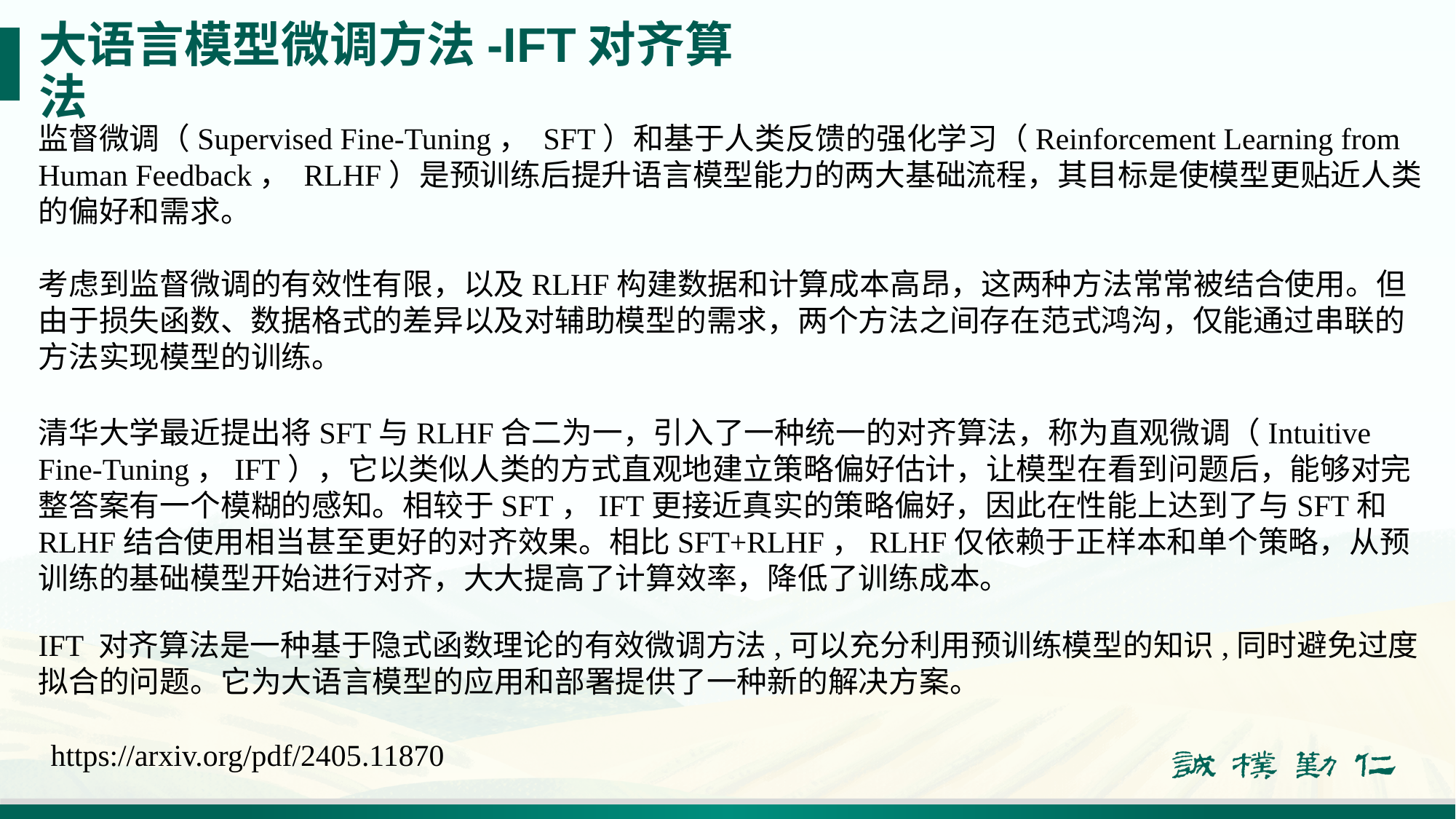

# 大语言模型微调方法-IFT对齐算法
监督微调（Supervised Fine-Tuning， SFT）和基于人类反馈的强化学习（Reinforcement Learning from Human Feedback， RLHF）是预训练后提升语言模型能力的两大基础流程，其目标是使模型更贴近人类的偏好和需求。

考虑到监督微调的有效性有限，以及RLHF构建数据和计算成本高昂，这两种方法常常被结合使用。但由于损失函数、数据格式的差异以及对辅助模型的需求，两个方法之间存在范式鸿沟，仅能通过串联的方法实现模型的训练。
清华大学最近提出将SFT与RLHF合二为一，引入了一种统一的对齐算法，称为直观微调（Intuitive Fine-Tuning，IFT），它以类似人类的方式直观地建立策略偏好估计，让模型在看到问题后，能够对完整答案有一个模糊的感知。相较于SFT，IFT更接近真实的策略偏好，因此在性能上达到了与SFT和RLHF结合使用相当甚至更好的对齐效果。相比SFT+RLHF，RLHF仅依赖于正样本和单个策略，从预训练的基础模型开始进行对齐，大大提高了计算效率，降低了训练成本。
IFT 对齐算法是一种基于隐式函数理论的有效微调方法,可以充分利用预训练模型的知识,同时避免过度拟合的问题。它为大语言模型的应用和部署提供了一种新的解决方案。
https://arxiv.org/pdf/2405.11870